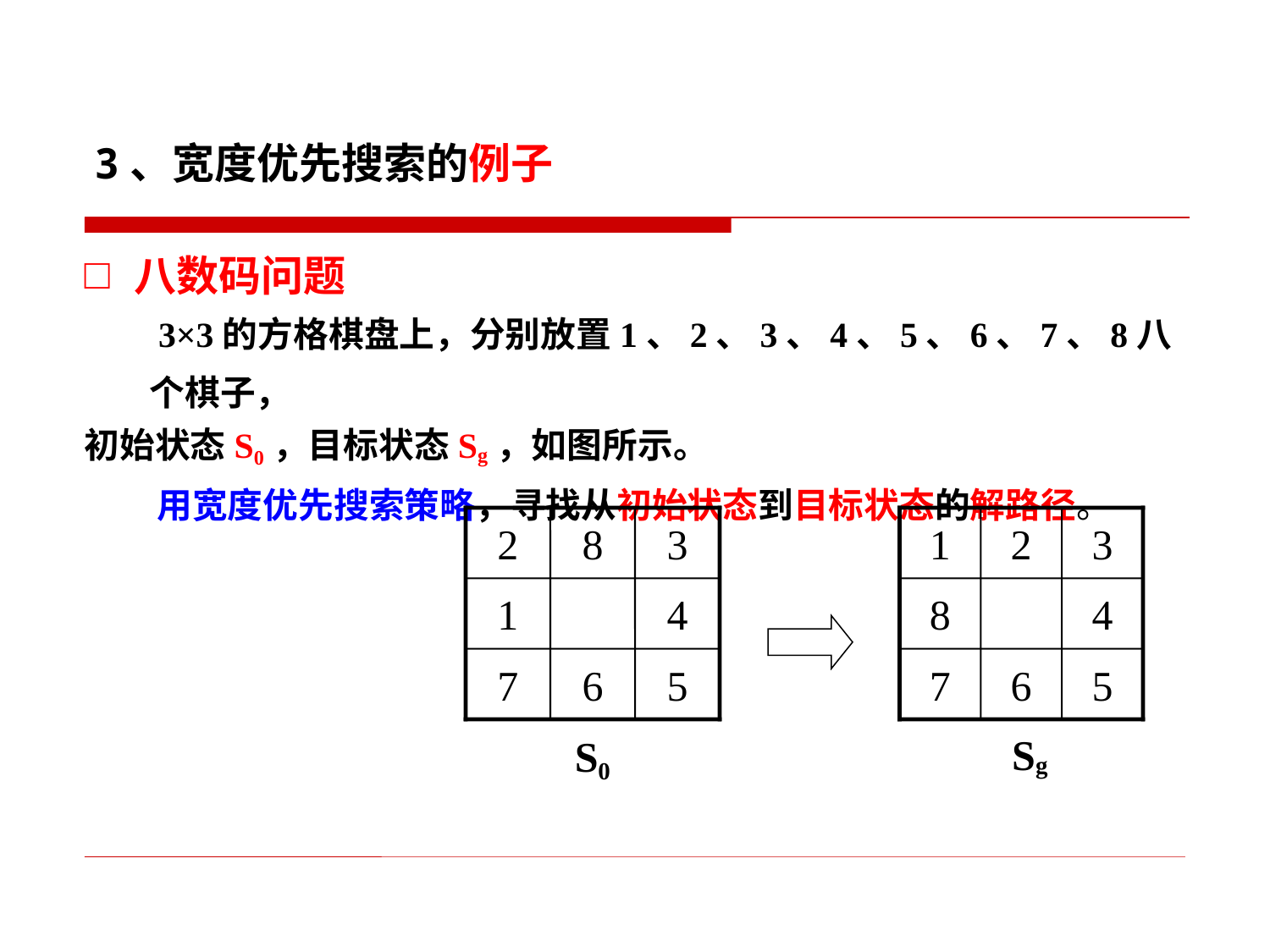

3、宽度优先搜索的例子
八数码问题
       3×3的方格棋盘上，分别放置1、2、3、4、5、6、7、8八个棋子，
初始状态S0，目标状态Sg，如图所示。
        用宽度优先搜索策略，寻找从初始状态到目标状态的解路径。
2

8

3

1

4
7

6
5

S0
1

2

3

8

4
7

6
5

Sg